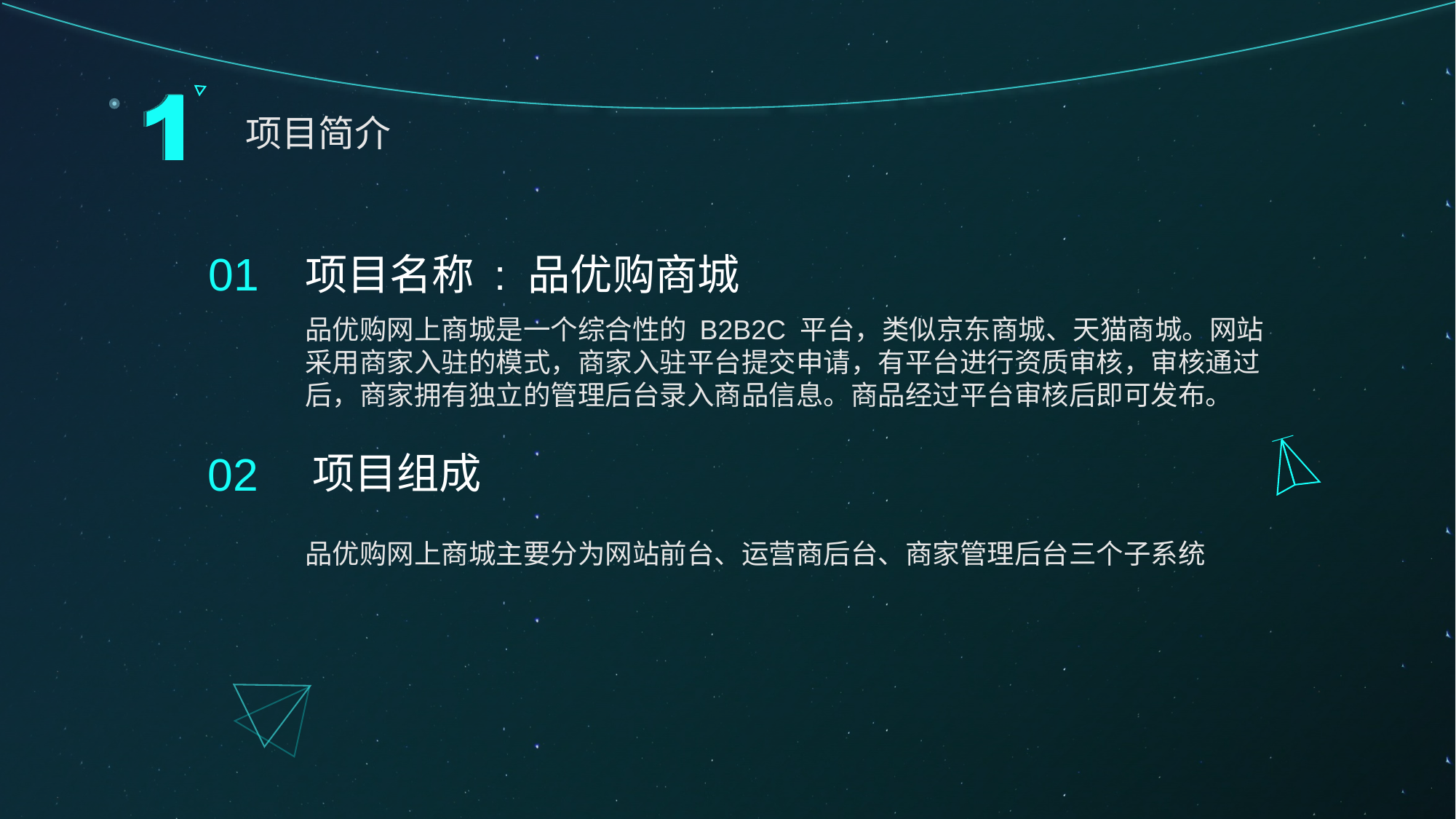

项目简介
01
项目名称 : 品优购商城
品优购网上商城是一个综合性的 B2B2C 平台，类似京东商城、天猫商城。网站采用商家入驻的模式，商家入驻平台提交申请，有平台进行资质审核，审核通过后，商家拥有独立的管理后台录入商品信息。商品经过平台审核后即可发布。

02
 项目组成
品优购网上商城主要分为网站前台、运营商后台、商家管理后台三个子系统